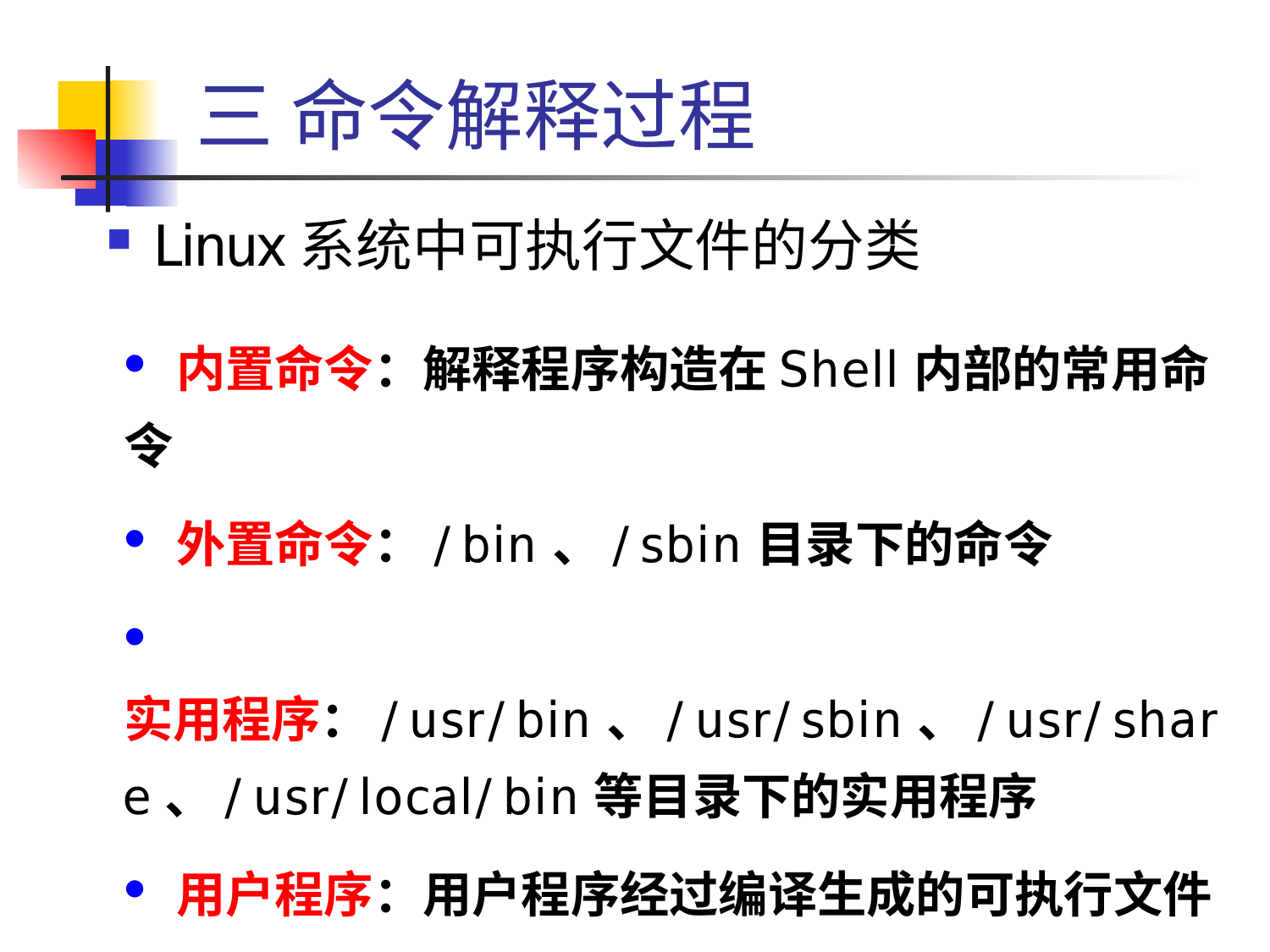

三 命令解释过程
# Linux系统中可执行文件的分类
 内置命令：解释程序构造在Shell内部的常用命令
 外置命令：/bin、/sbin目录下的命令
 实用程序：/usr/bin、/usr/sbin、/usr/share、/usr/local/bin等目录下的实用程序
 用户程序：用户程序经过编译生成的可执行文件
 Shell脚本：由Shell语言编写的批处理文件